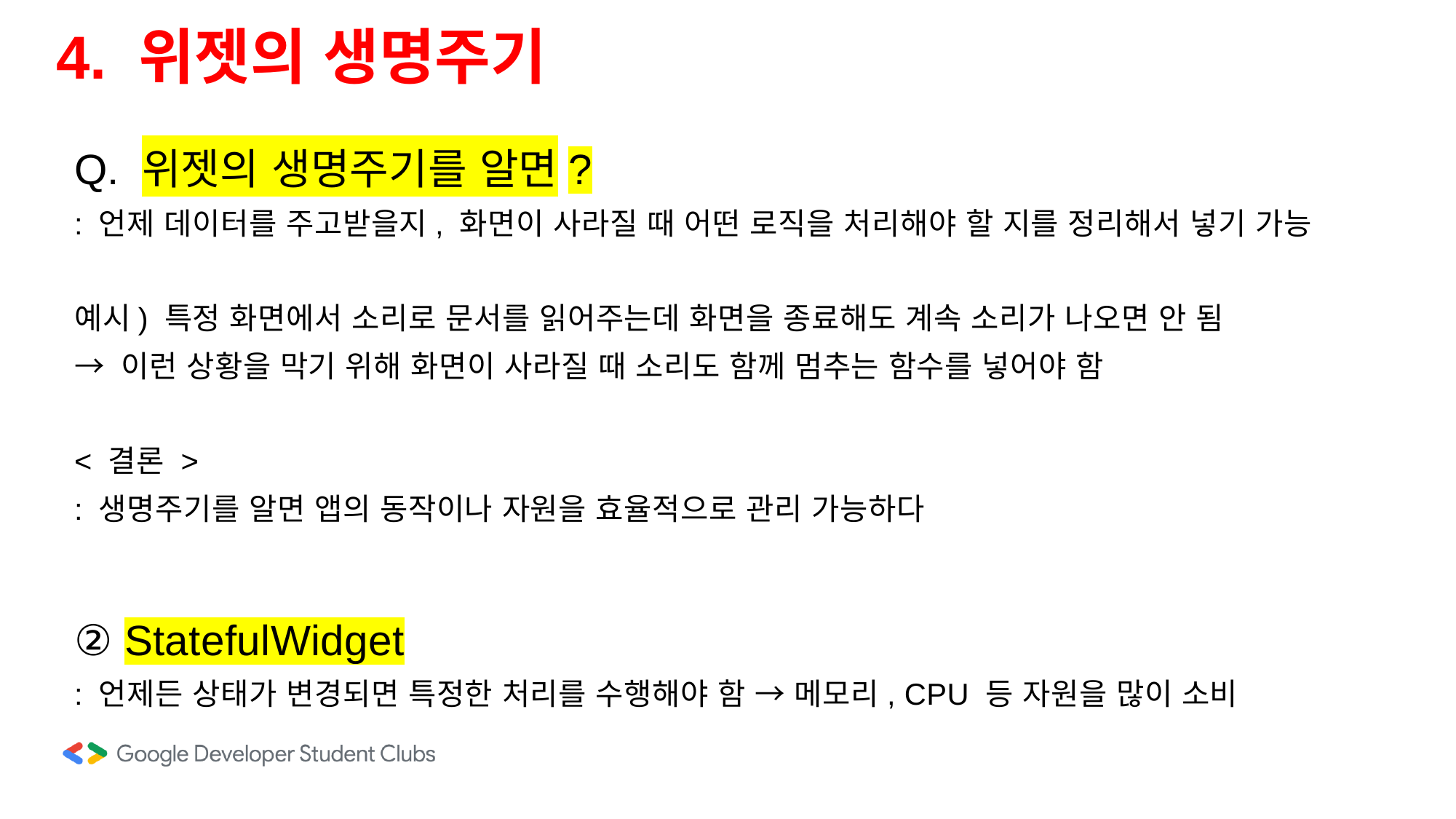

4. 위젯의 생명주기
Q. 위젯의 생명주기를 알면?
: 언제 데이터를 주고받을지, 화면이 사라질 때 어떤 로직을 처리해야 할 지를 정리해서 넣기 가능

예시) 특정 화면에서 소리로 문서를 읽어주는데 화면을 종료해도 계속 소리가 나오면 안 됨
→ 이런 상황을 막기 위해 화면이 사라질 때 소리도 함께 멈추는 함수를 넣어야 함

< 결론 >
: 생명주기를 알면 앱의 동작이나 자원을 효율적으로 관리 가능하다

② StatefulWidget
: 언제든 상태가 변경되면 특정한 처리를 수행해야 함 → 메모리, CPU 등 자원을 많이 소비